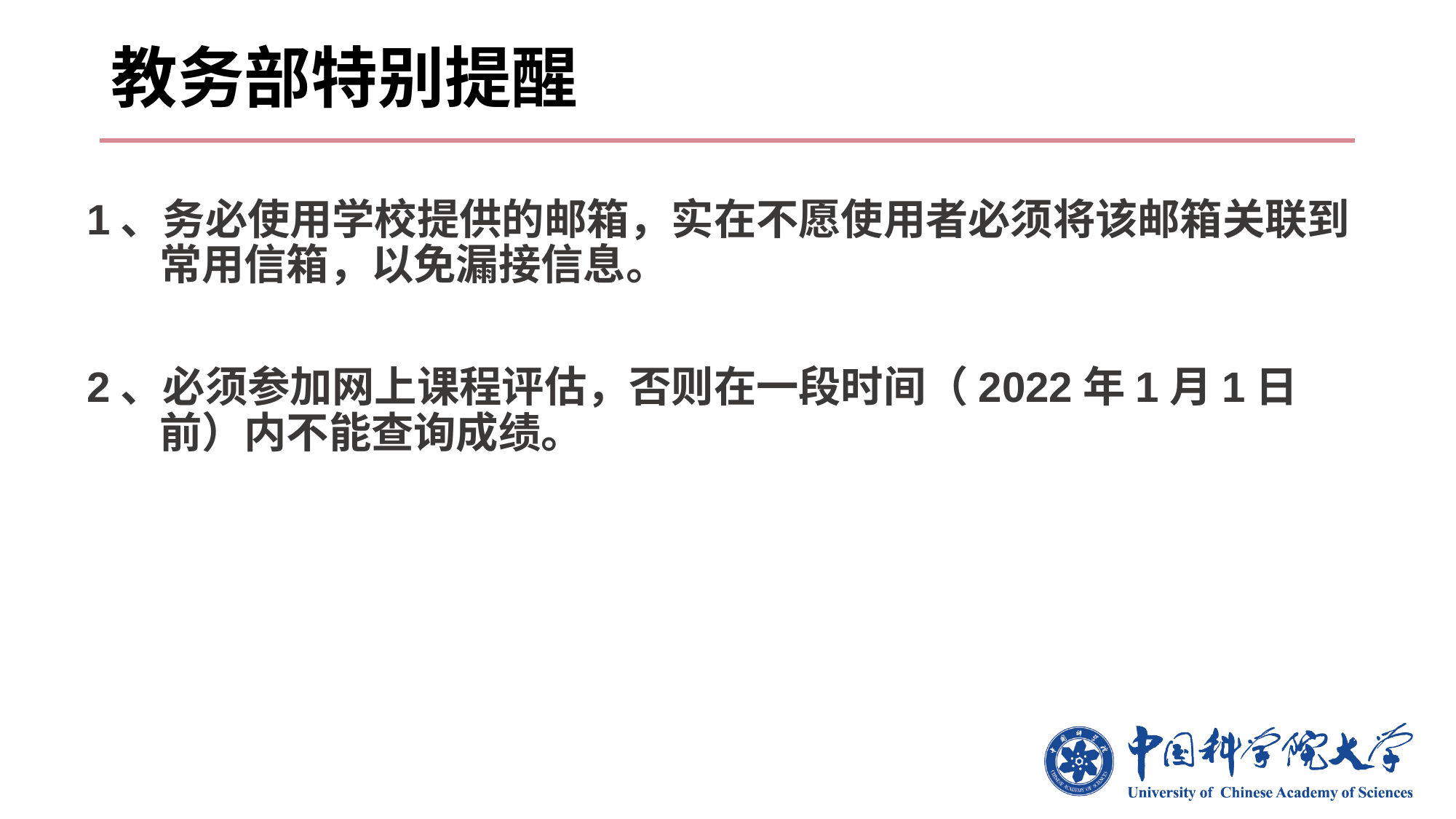

# 教务部特别提醒
1、务必使用学校提供的邮箱，实在不愿使用者必须将该邮箱关联到常用信箱，以免漏接信息。

2、必须参加网上课程评估，否则在一段时间（2022年1月1日前）内不能查询成绩。